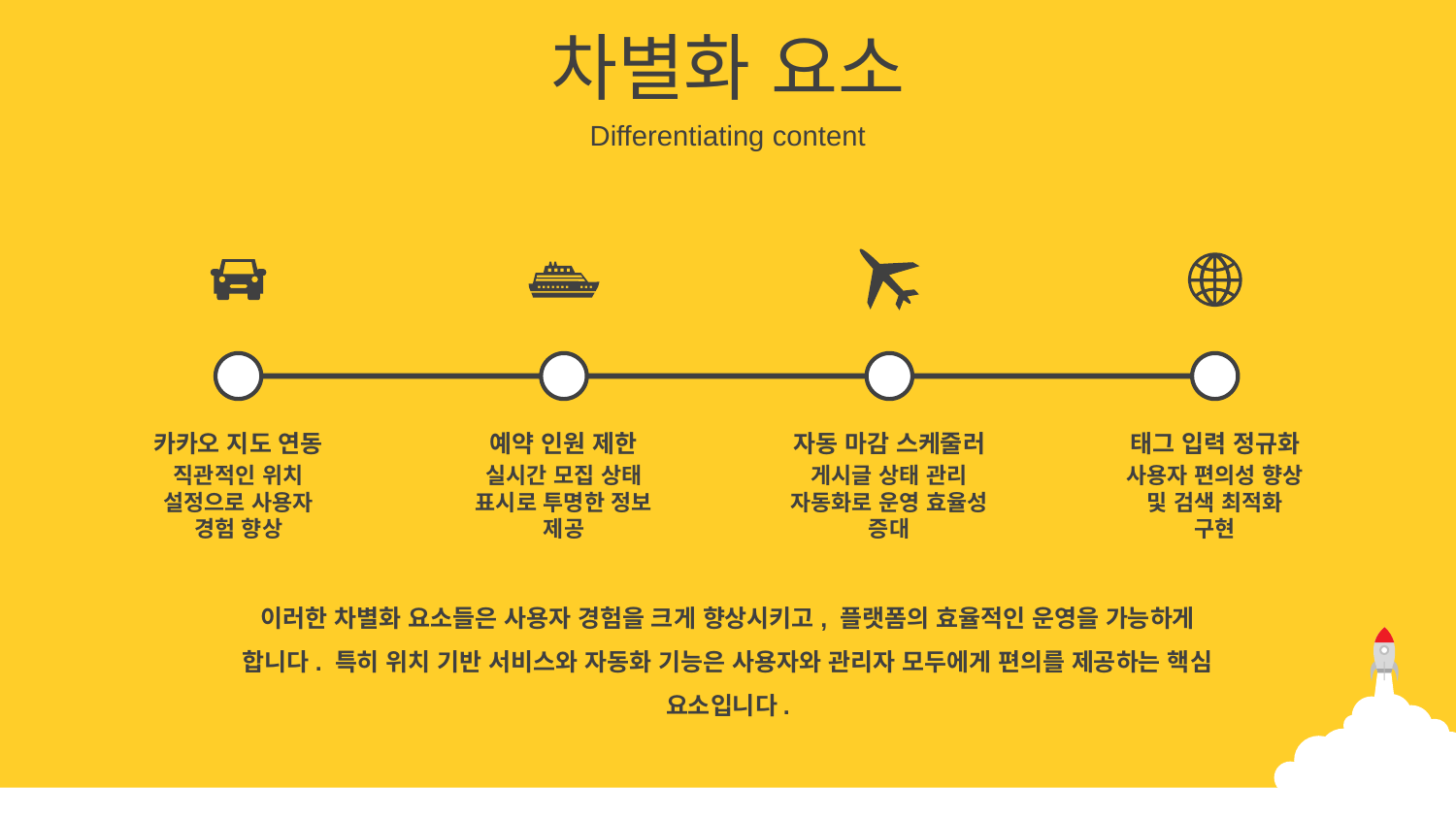

차별화 요소
Differentiating content

카카오 지도 연동
직관적인 위치 설정으로 사용자 경험 향상
예약 인원 제한
실시간 모집 상태 표시로 투명한 정보 제공
자동 마감 스케줄러
게시글 상태 관리 자동화로 운영 효율성 증대
태그 입력 정규화
사용자 편의성 향상 및 검색 최적화 구현
이러한 차별화 요소들은 사용자 경험을 크게 향상시키고, 플랫폼의 효율적인 운영을 가능하게 합니다. 특히 위치 기반 서비스와 자동화 기능은 사용자와 관리자 모두에게 편의를 제공하는 핵심 요소입니다.